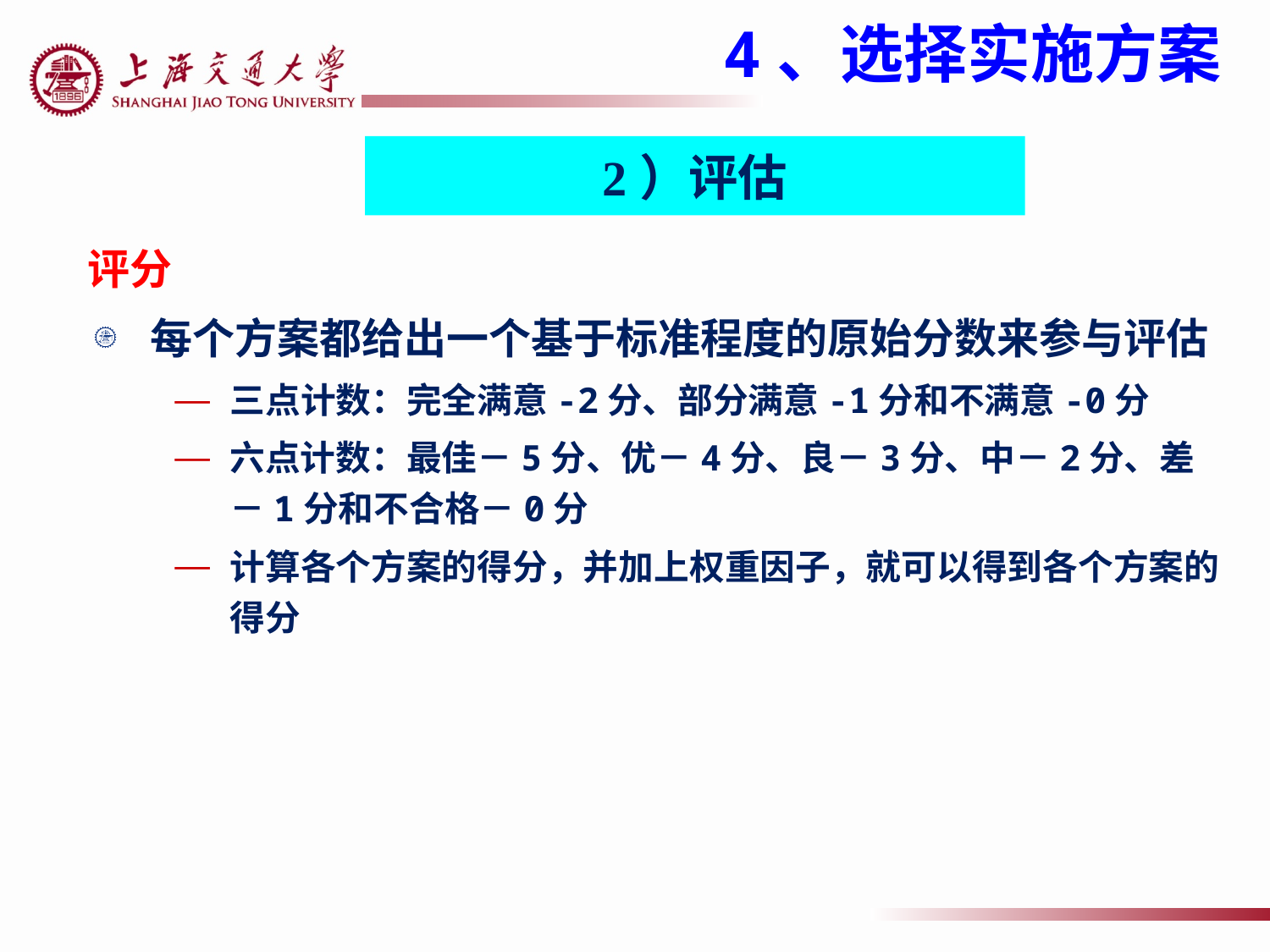

4、选择实施方案
2）评估
评分
每个方案都给出一个基于标准程度的原始分数来参与评估
三点计数：完全满意-2分、部分满意-1分和不满意-0分
六点计数：最佳－5分、优－4分、良－3分、中－2分、差－1分和不合格－0分
计算各个方案的得分，并加上权重因子，就可以得到各个方案的得分